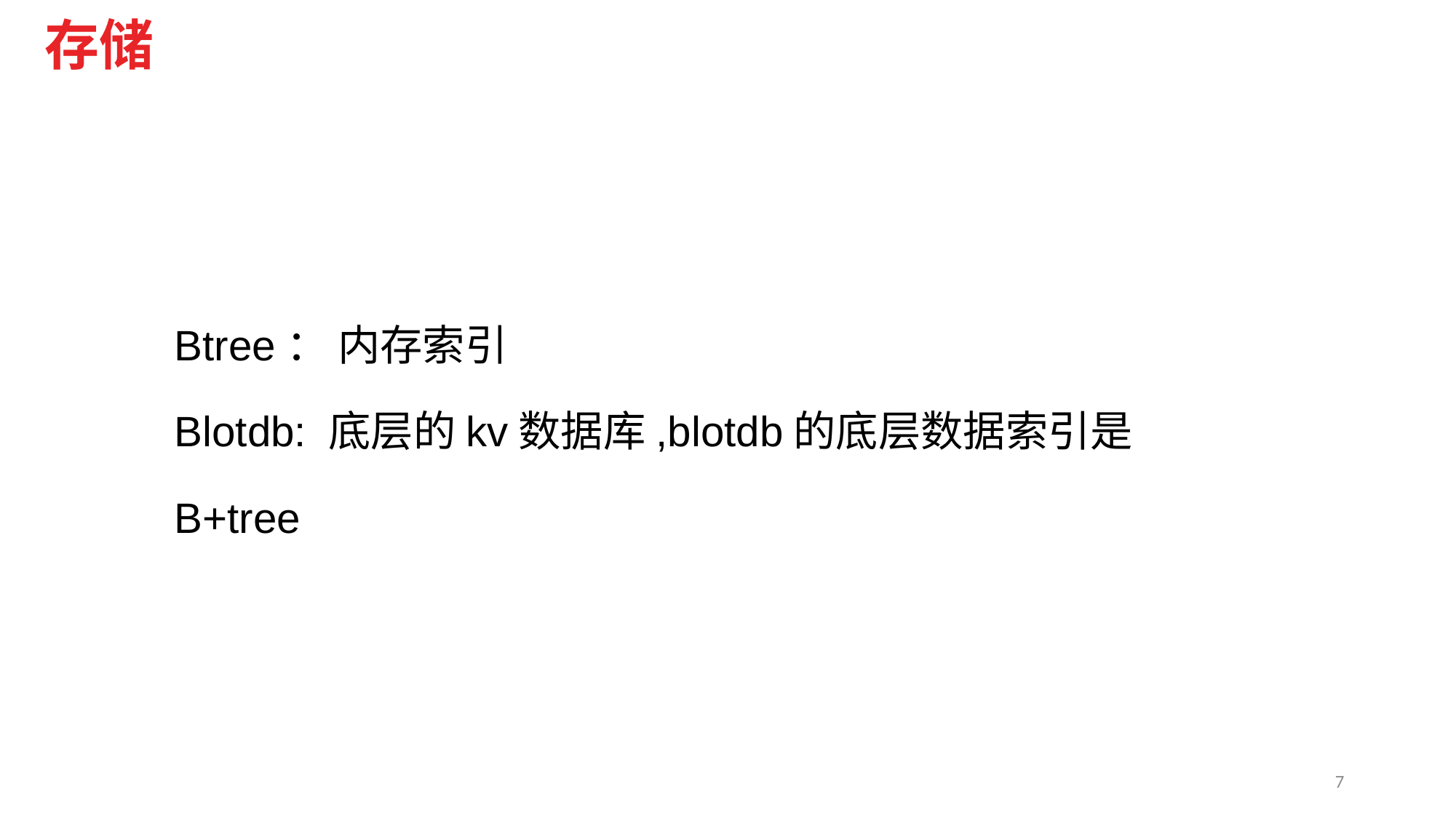

# 存储
Btree： 内存索引
Blotdb: 底层的kv数据库,blotdb的底层数据索引是B+tree
7